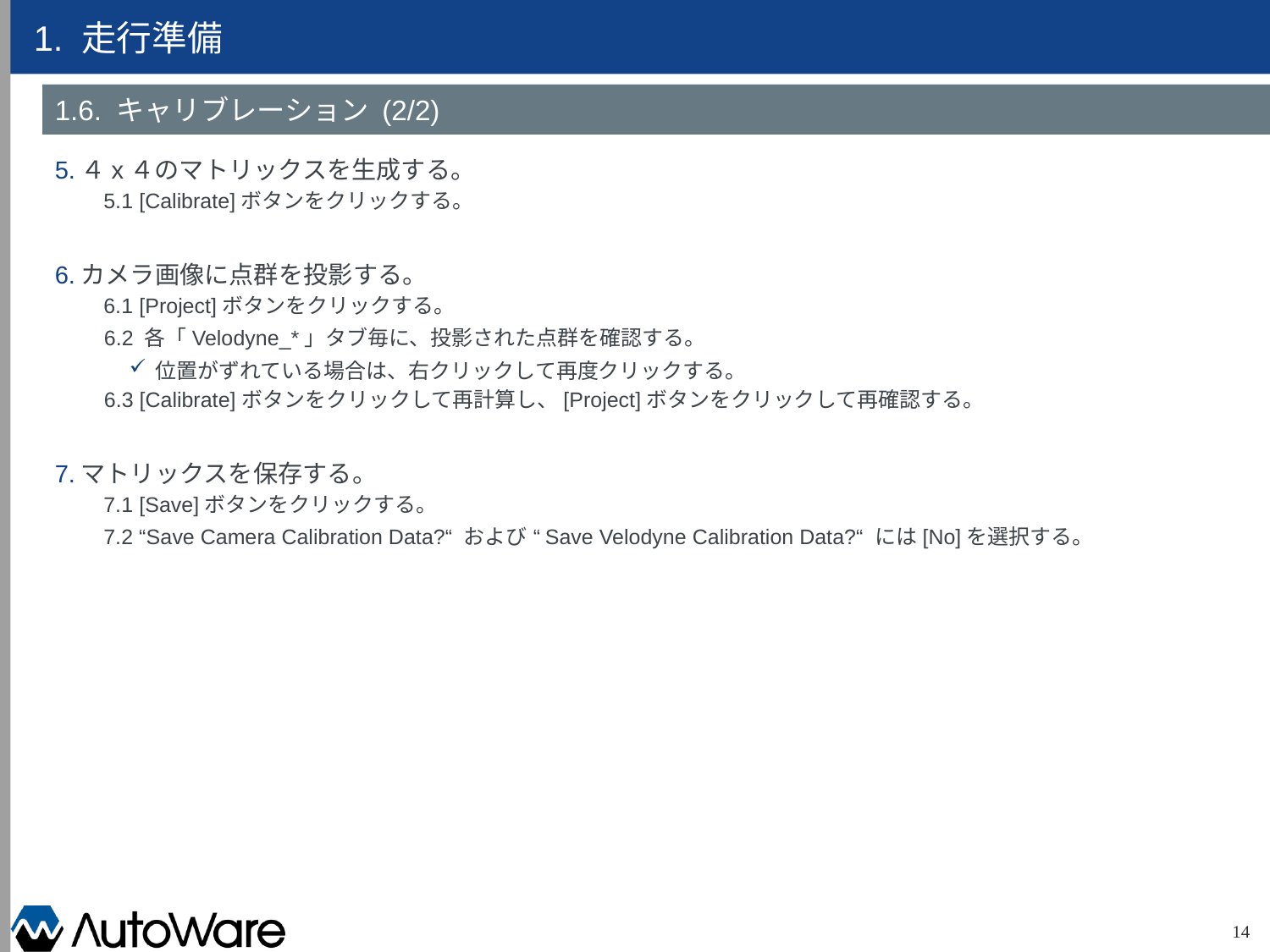

# 1. 走行準備
1.6. キャリブレーション (2/2)
４x４のマトリックスを生成する。
5.1 [Calibrate]ボタンをクリックする。

カメラ画像に点群を投影する。
6.1 [Project]ボタンをクリックする。
6.2 各「Velodyne_*」タブ毎に、投影された点群を確認する。
位置がずれている場合は、右クリックして再度クリックする。
6.3 [Calibrate]ボタンをクリックして再計算し、[Project]ボタンをクリックして再確認する。

マトリックスを保存する。
7.1 [Save]ボタンをクリックする。
7.2 “Save Camera Calibration Data?“ および “Save Velodyne Calibration Data?“ には[No]を選択する。

14